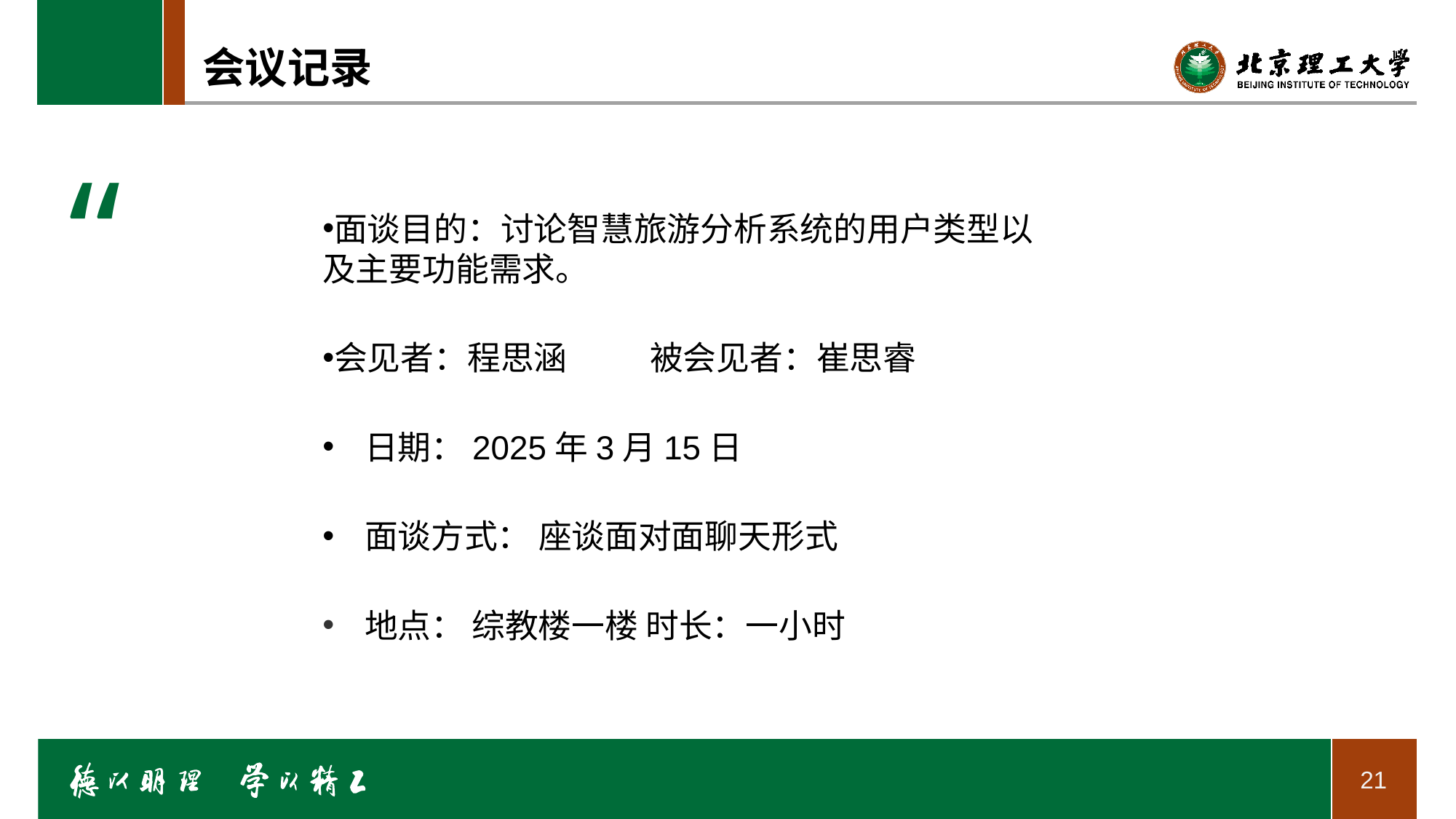

# 会议记录
“
面谈目的：讨论智慧旅游分析系统的用户类型以及主要功能需求。

会见者：程思涵  	被会见者：崔思睿

   日期：2025年3月15日

   面谈方式： 座谈面对面聊天形式

   地点： 综教楼一楼 时长：一小时